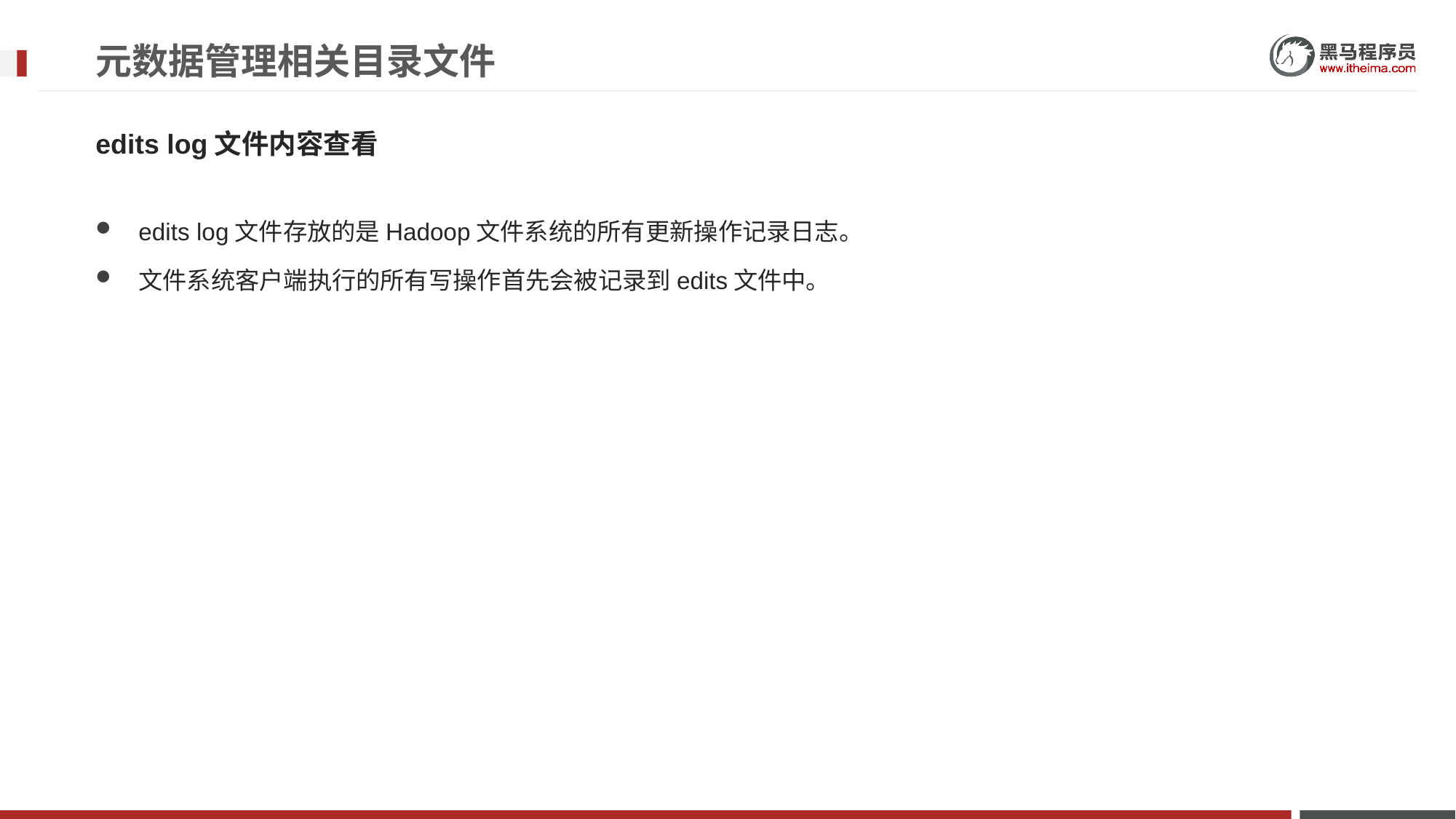

# 元数据管理相关目录文件
edits log文件内容查看
edits log文件存放的是Hadoop文件系统的所有更新操作记录日志。
文件系统客户端执行的所有写操作首先会被记录到edits文件中。